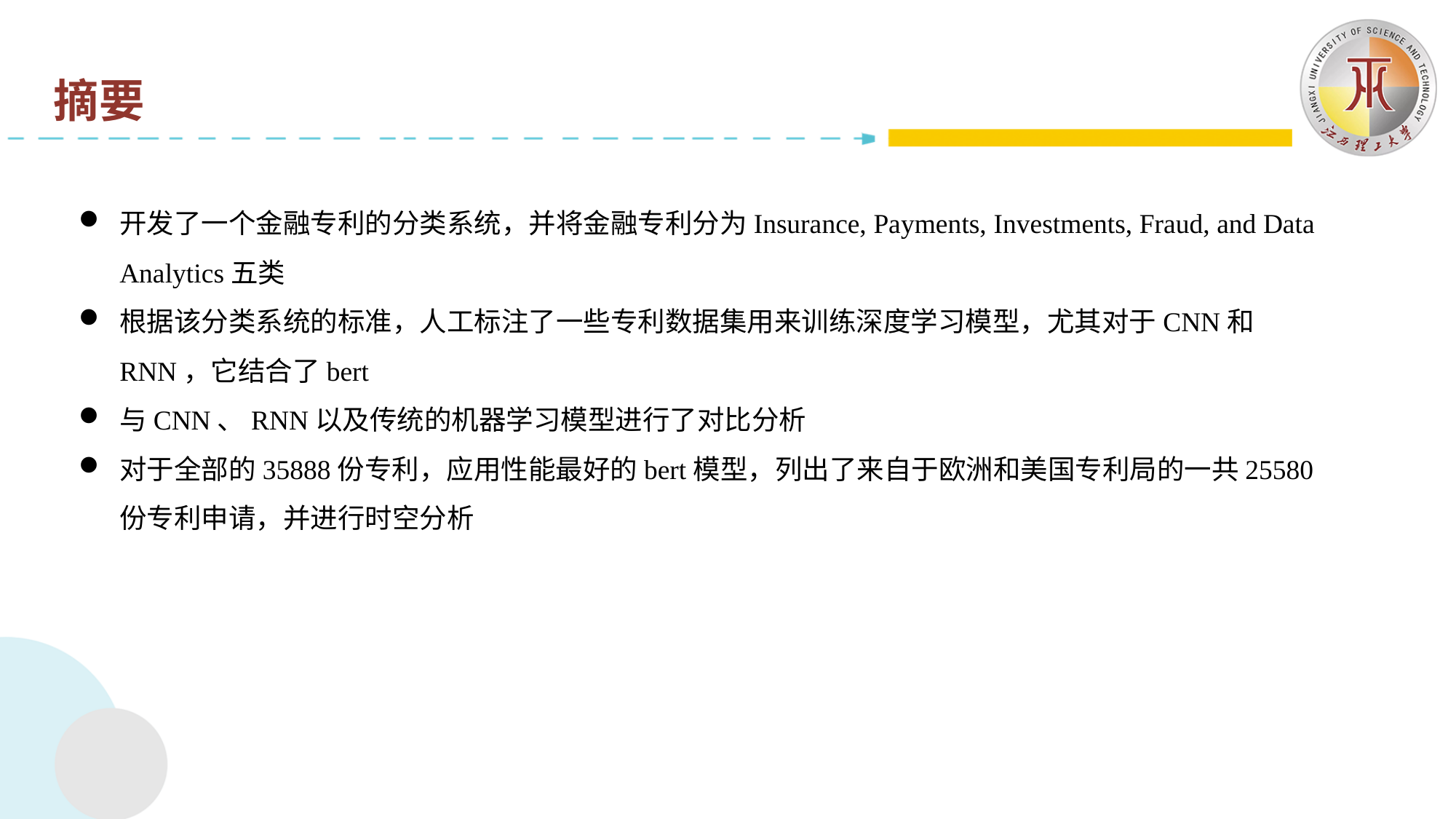

背景 在 Transformer 出现之前，大多数最先进的 NLP 系统都依赖于门控 RNN，例如 LSTM 和门控循环单元 (GRU)，并添加了注意机制。  Transformers 建立在这些注意力技术之上，而不使用 RNN 结构，突出了一个事实，即注意力机制本身就可以将 RNN 的性能与注意力相匹配。
    顺序处理 门控 RNN 顺序处理令牌，维护一个状态向量，其中包含在每个令牌之后看到的数据的表示。 为了处理第 {\textstyle n}{\textstyle n} 个标记，模型将表示句子的状态直到标记 {\textstyle n-1}{\textstyle n-1} 与新标记的信息相结合以创建 一个新的状态，代表句子直到标记 {\textstyle n}{\textstyle n}。 从理论上讲，如果状态在每一点都继续编码有关令牌的上下文信息，则来自一个令牌的信息可以在序列中任意传播。 在实践中，这种机制是有缺陷的：梯度消失问题在一个长句的末尾留下了模型的状态，没有关于前面标记的精确、可提取的信息。
    注意 此问题已通过注意机制解决。 注意机制让模型从序列中任何先前点的状态中提取。 注意层可以访问所有先前的状态，并根据学习的相关性度量对它们进行加权，提供有关远方令牌的相关信息。
    注意的价值的一个明显例子是语言翻译，其中上下文对于分配句子中单词的含义至关重要。 在英法翻译系统中，法语输出的第一个单词很可能在很大程度上取决于英语输入的前几个单词。 然而，在经典的 LSTM 模型中，为了产生法语输出的第一个单词，模型只给出了最后一个英语单词的状态向量。 理论上，这个向量可以编码整个英语句子的信息，为模型提供所有必要的知识。 在实践中，LSTM 往往无法很好地保留这些信息。 可以添加一个注意力机制来解决这个问题：解码器可以访问每个英语输入词的状态向量，而不仅仅是最后一个，并且可以学习注意力权重，这些权重决定了对每个英语输入状态向量的关注程度。
    当添加到 RNN 时，注意力机制会提高性能。  Transformer 架构的发展表明，注意力机制本身是强大的，并且不需要对数据进行顺序循环处理来实现具有注意力的 RNN 的性能提升。  Transformer 使用没有 RNN 的注意力机制，同时处理所有标记并在连续层中计算它们之间的注意力权重。
摘要

开发了一个金融专利的分类系统，并将金融专利分为Insurance, Payments, Investments, Fraud, and Data Analytics五类
根据该分类系统的标准，人工标注了一些专利数据集用来训练深度学习模型，尤其对于CNN和RNN，它结合了bert
与CNN、RNN以及传统的机器学习模型进行了对比分析
对于全部的35888份专利，应用性能最好的bert模型，列出了来自于欧洲和美国专利局的一共25580份专利申请，并进行时空分析